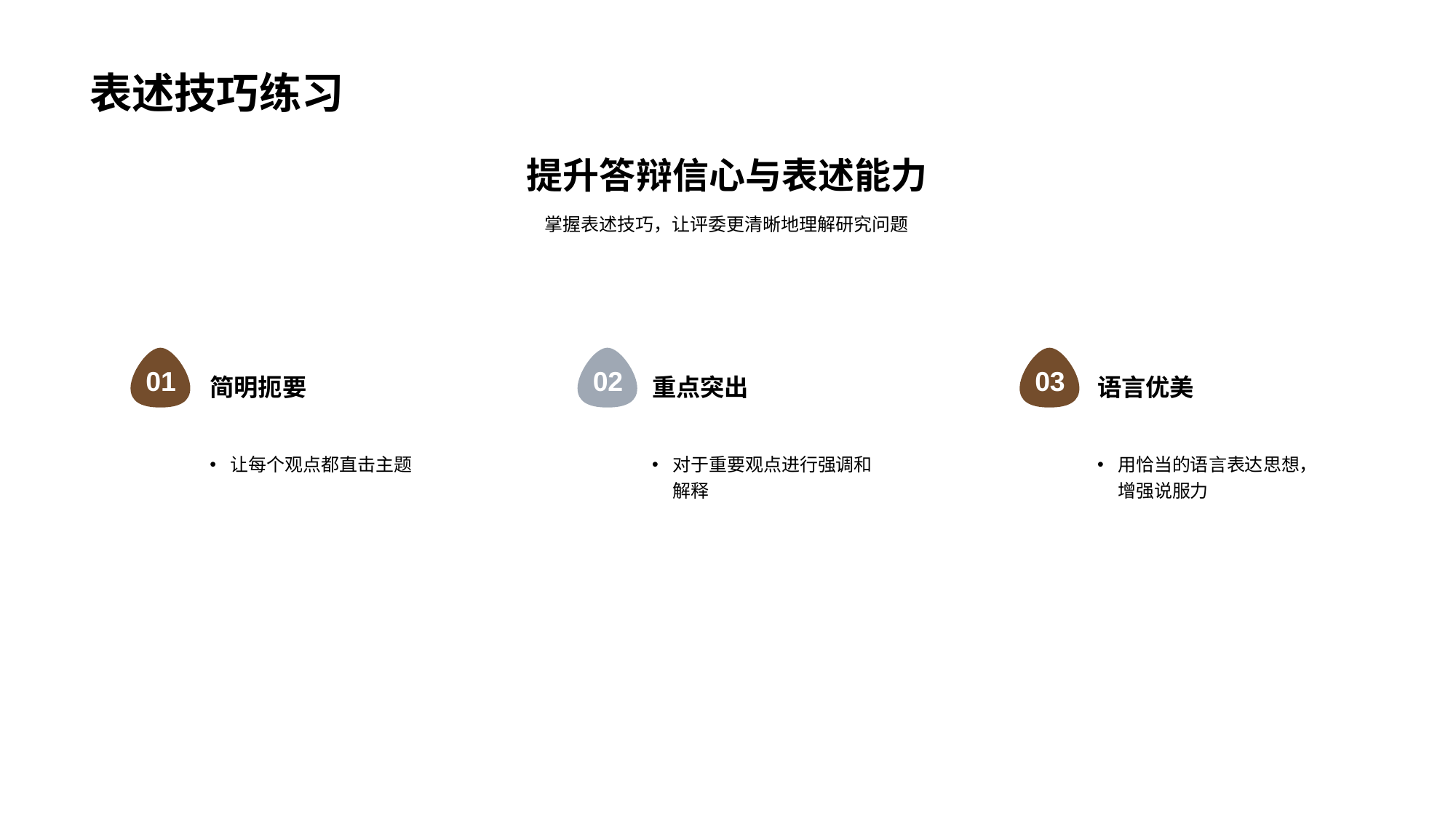

# 表述技巧练习
提升答辩信心与表述能力
掌握表述技巧，让评委更清晰地理解研究问题

01
简明扼要
让每个观点都直击主题

02
重点突出
对于重要观点进行强调和解释

03
语言优美
用恰当的语言表达思想，增强说服力